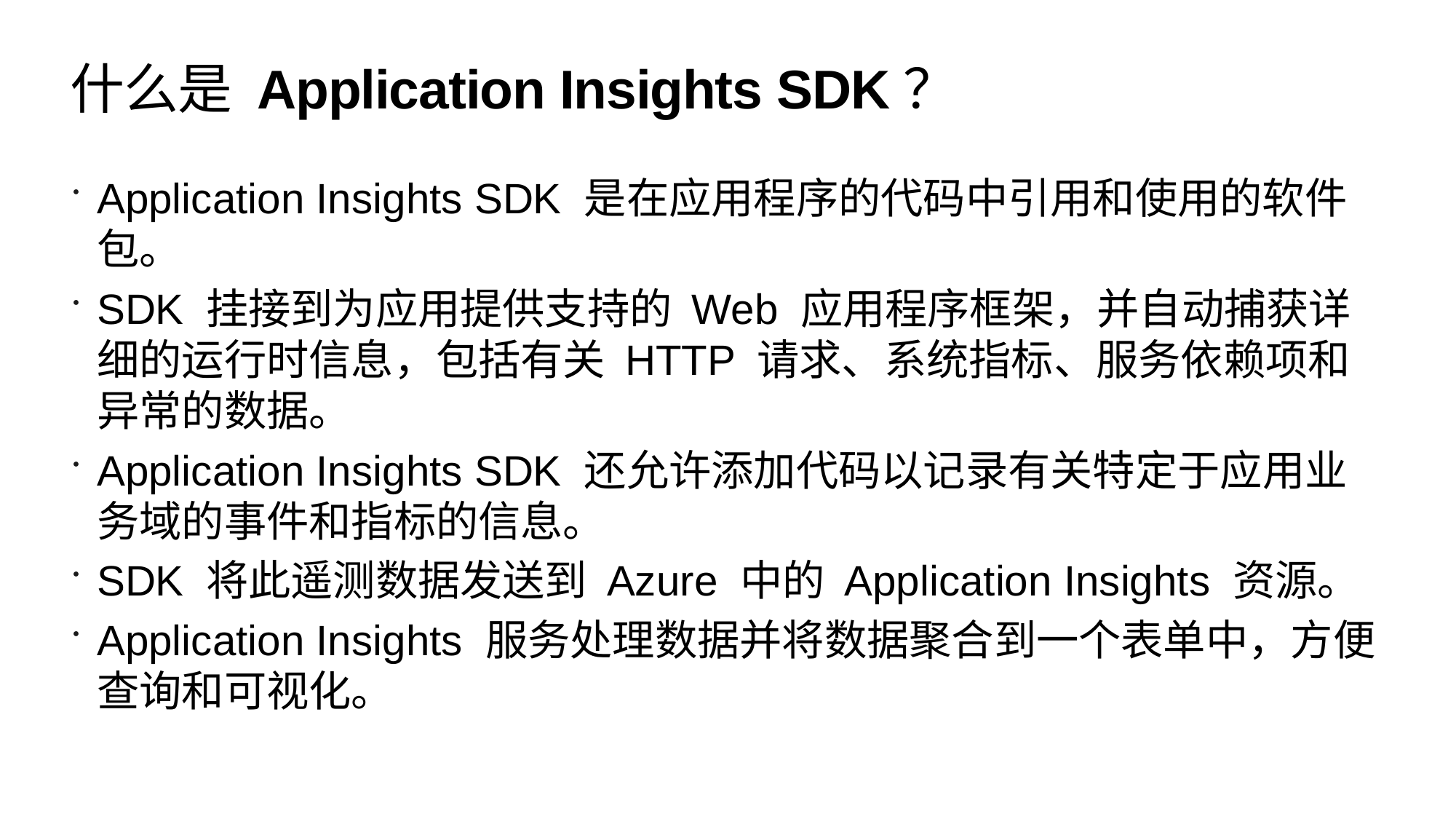

# 什么是 Application Insights SDK？
Application Insights SDK 是在应用程序的代码中引用和使用的软件包。
SDK 挂接到为应用提供支持的 Web 应用程序框架，并自动捕获详细的运行时信息，包括有关 HTTP 请求、系统指标、服务依赖项和异常的数据。
Application Insights SDK 还允许添加代码以记录有关特定于应用业务域的事件和指标的信息。
SDK 将此遥测数据发送到 Azure 中的 Application Insights 资源。
Application Insights 服务处理数据并将数据聚合到一个表单中，方便查询和可视化。